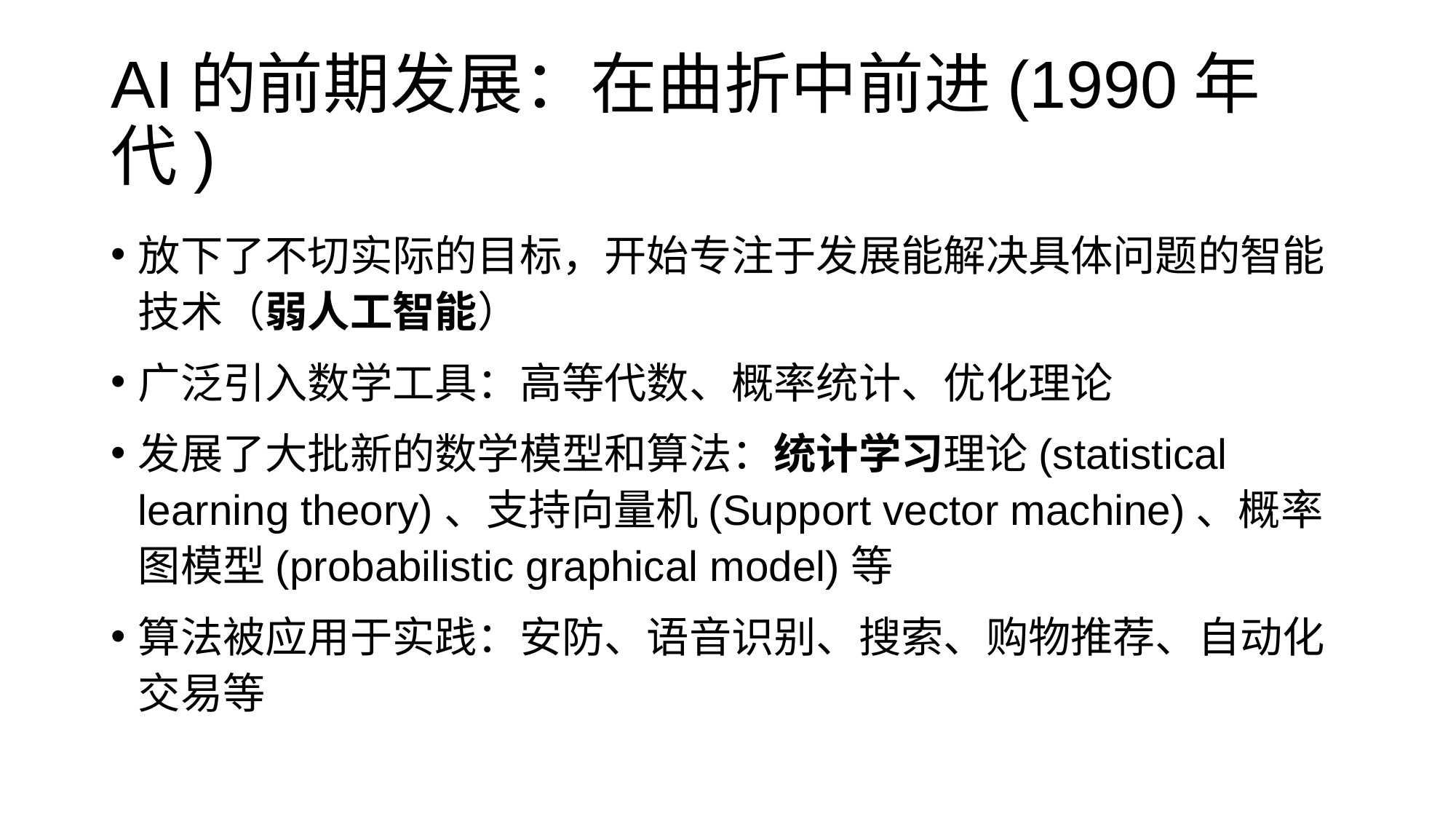

# AI的前期发展：在曲折中前进(1990年代)
放下了不切实际的目标，开始专注于发展能解决具体问题的智能技术（弱人工智能）
广泛引入数学工具：高等代数、概率统计、优化理论
发展了大批新的数学模型和算法：统计学习理论(statistical learning theory)、支持向量机(Support vector machine)、概率图模型(probabilistic graphical model)等
算法被应用于实践：安防、语音识别、搜索、购物推荐、自动化交易等